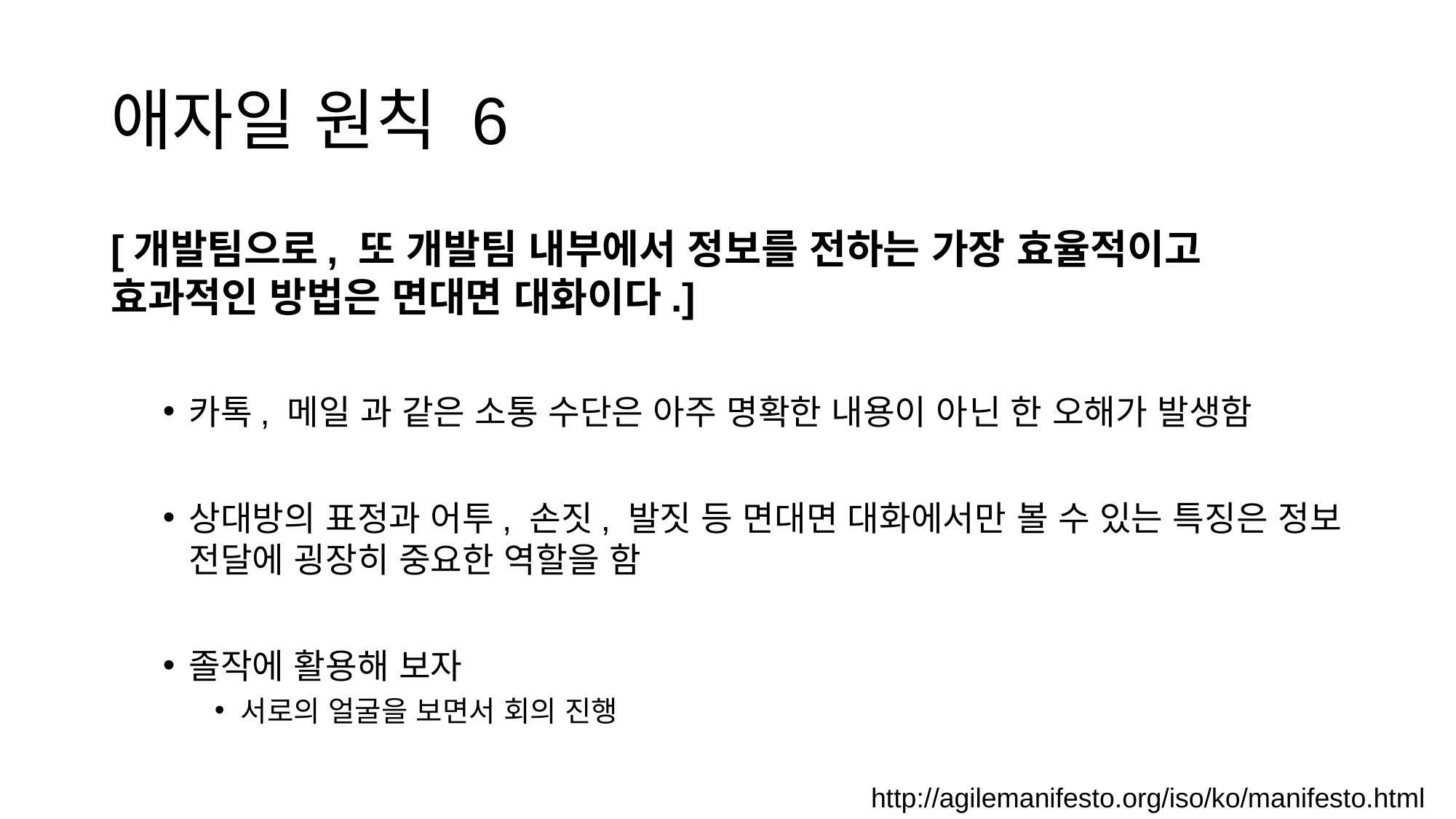

# 애자일 원칙 6
[개발팀으로, 또 개발팀 내부에서 정보를 전하는 가장 효율적이고 효과적인 방법은 면대면 대화이다.]

카톡, 메일 과 같은 소통 수단은 아주 명확한 내용이 아닌 한 오해가 발생함

상대방의 표정과 어투, 손짓, 발짓 등 면대면 대화에서만 볼 수 있는 특징은 정보 전달에 굉장히 중요한 역할을 함

졸작에 활용해 보자
서로의 얼굴을 보면서 회의 진행
http://agilemanifesto.org/iso/ko/manifesto.html